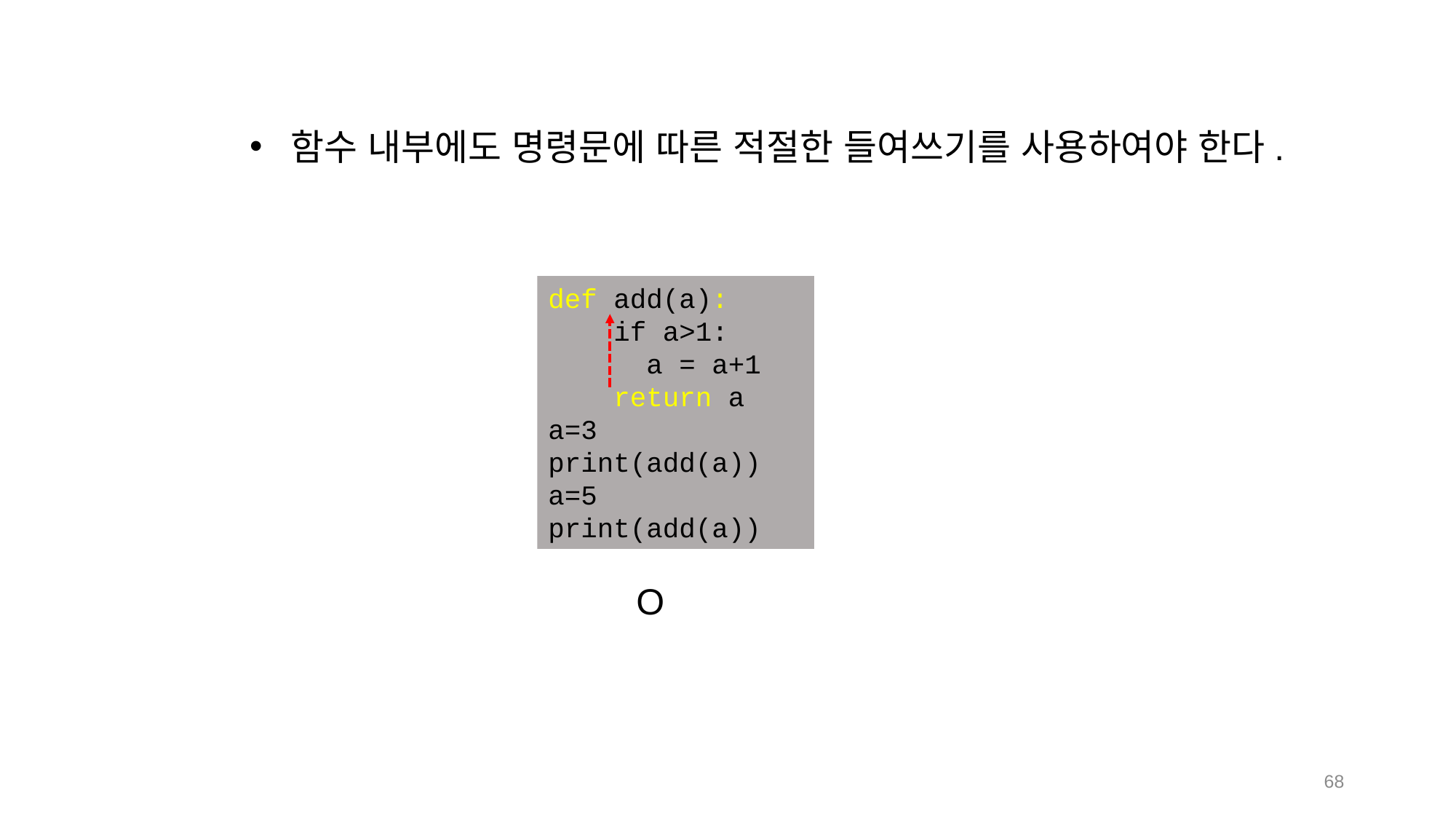

함수 내부에도 명령문에 따른 적절한 들여쓰기를 사용하여야 한다.
def add(a):
    if a>1:
      a = a+1
    return a
a=3
print(add(a))
a=5
print(add(a))
O
68